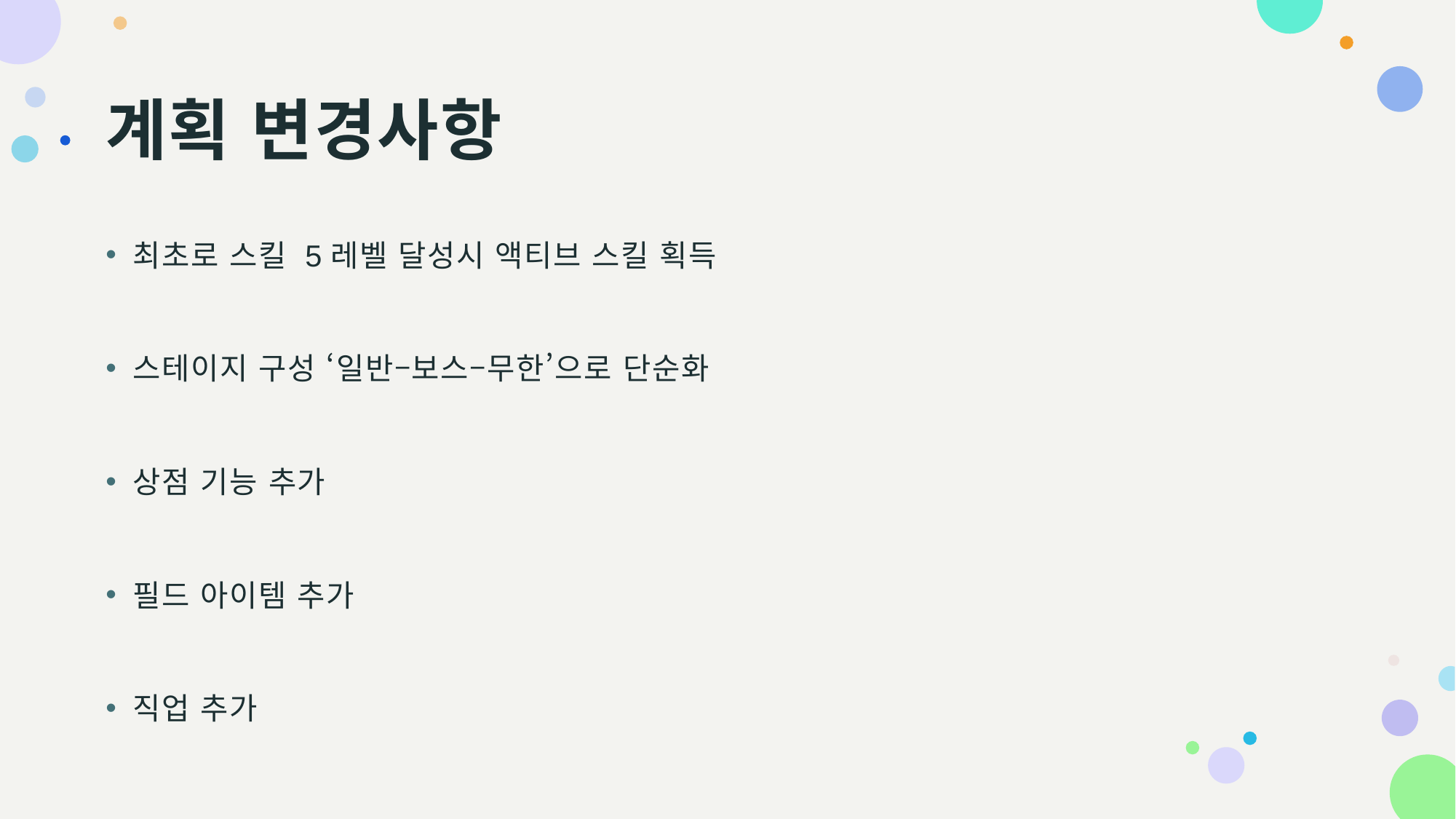

# 계획 변경사항
최초로 스킬 5레벨 달성시 액티브 스킬 획득

스테이지 구성 ‘일반–보스–무한’으로 단순화

상점 기능 추가

필드 아이템 추가

직업 추가